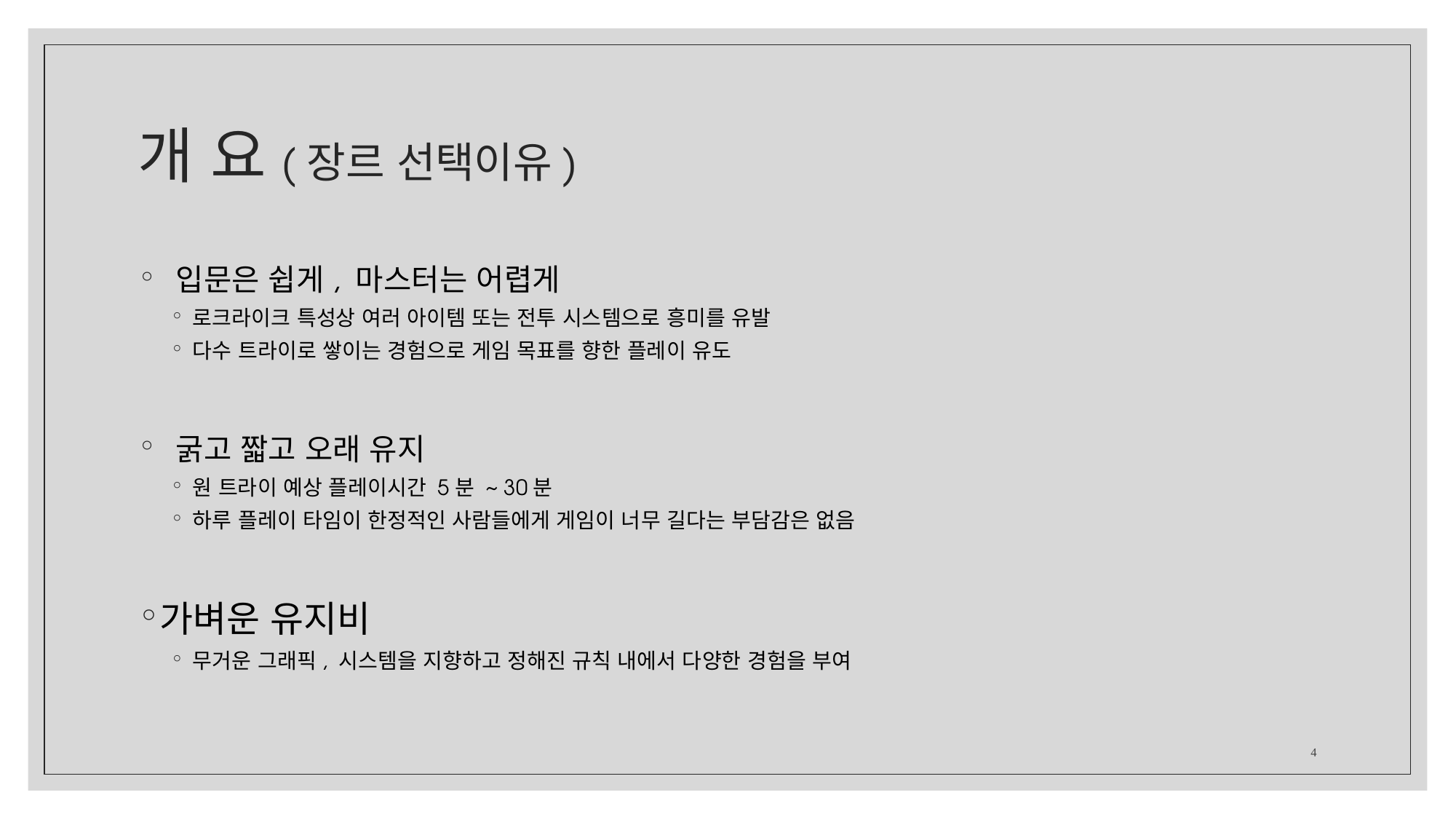

# 개 요(장르 선택이유)
 입문은 쉽게, 마스터는 어렵게
로크라이크 특성상 여러 아이템 또는 전투 시스템으로 흥미를 유발
다수 트라이로 쌓이는 경험으로 게임 목표를 향한 플레이 유도

 굵고 짧고 오래 유지
원 트라이 예상 플레이시간 5분 ~ 30분
하루 플레이 타임이 한정적인 사람들에게 게임이 너무 길다는 부담감은 없음

가벼운 유지비
무거운 그래픽, 시스템을 지향하고 정해진 규칙 내에서 다양한 경험을 부여
4